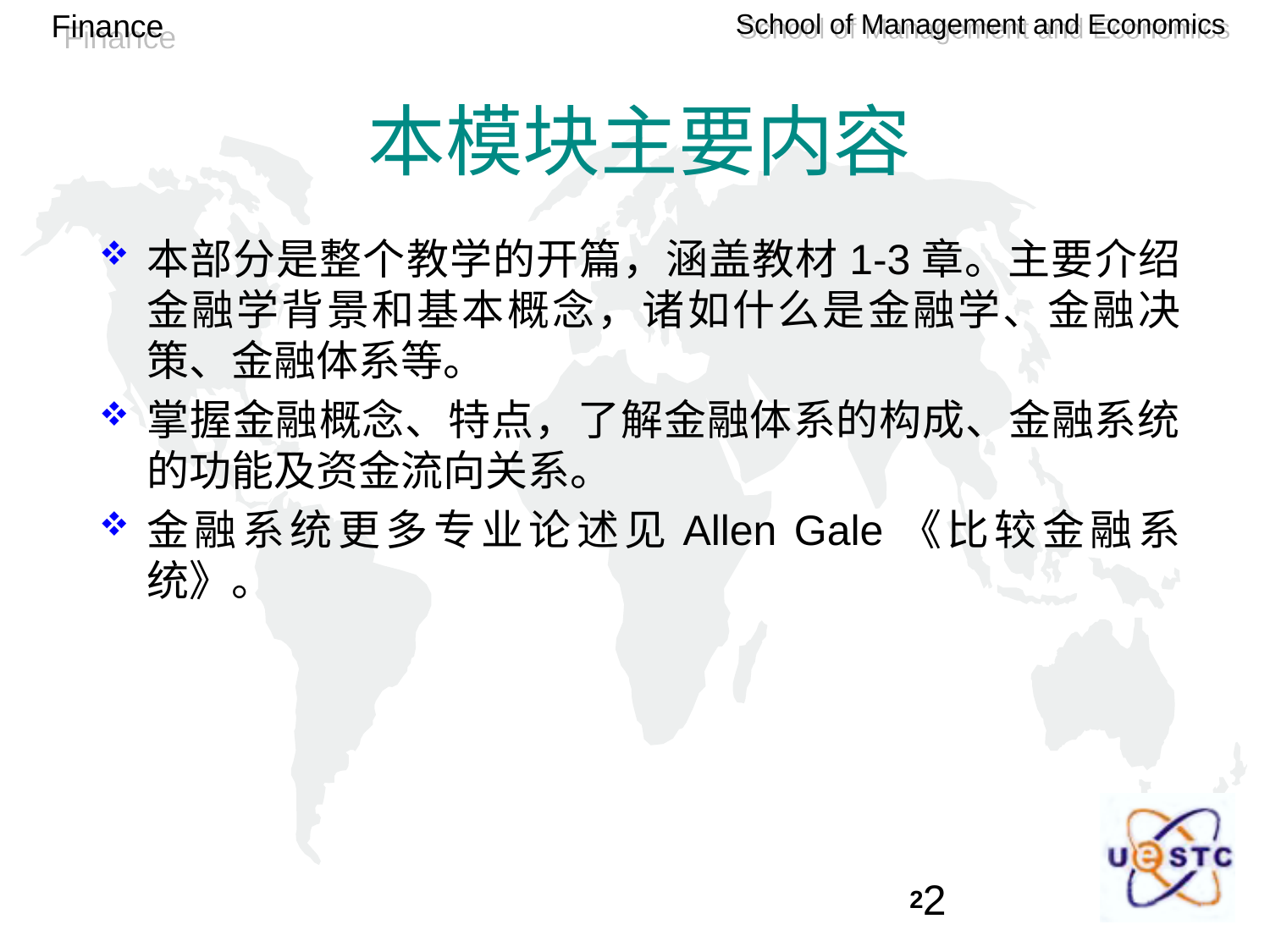

本模块主要内容
本部分是整个教学的开篇，涵盖教材1-3章。主要介绍金融学背景和基本概念，诸如什么是金融学、金融决策、金融体系等。
掌握金融概念、特点，了解金融体系的构成、金融系统的功能及资金流向关系。
金融系统更多专业论述见Allen Gale《比较金融系统》。
2